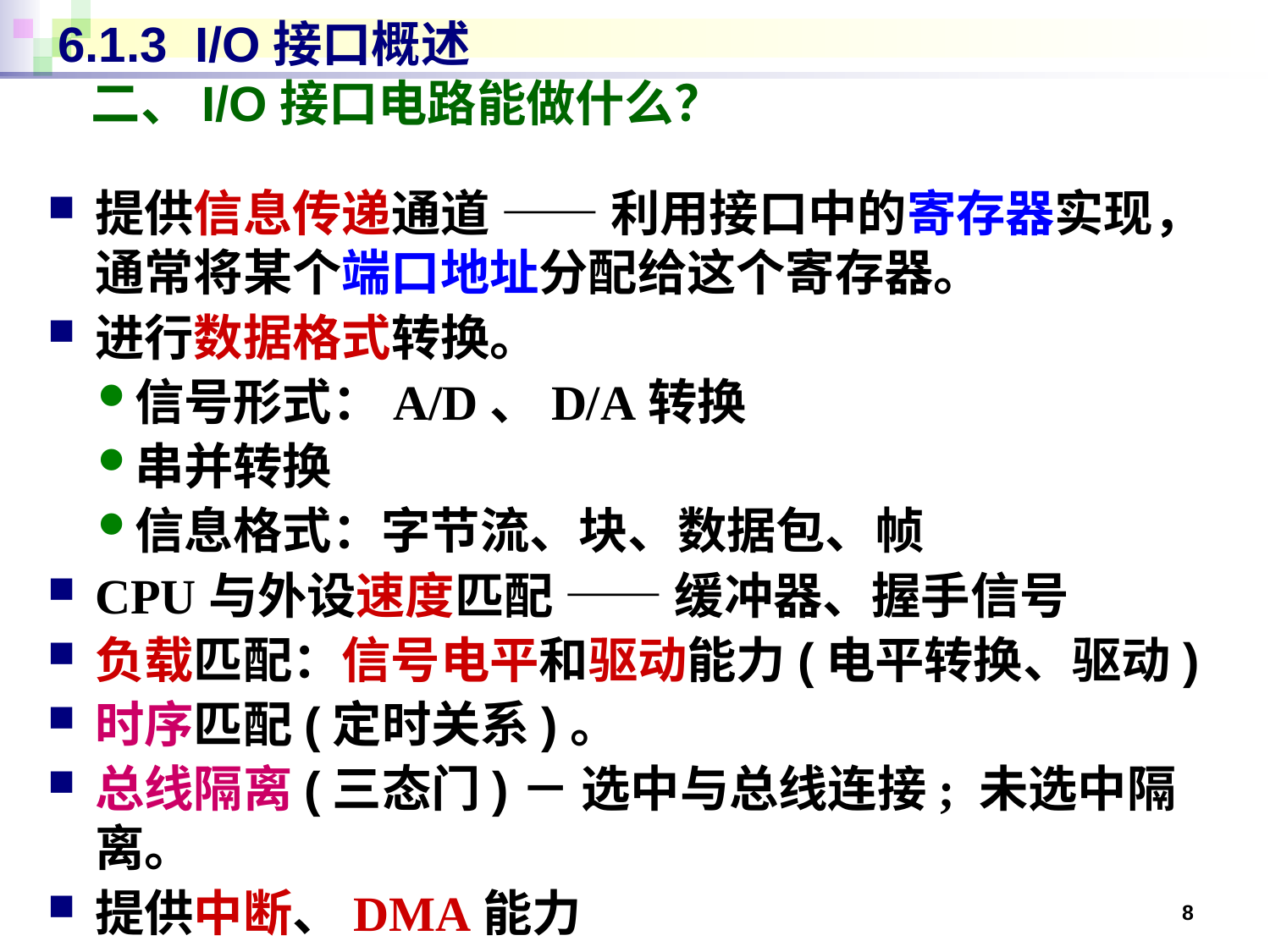

# 6.1.3  I/O接口概述 二、I/O接口电路能做什么？
提供信息传递通道 —— 利用接口中的寄存器实现，通常将某个端口地址分配给这个寄存器。
进行数据格式转换。
信号形式：A/D、D/A转换
串并转换
信息格式：字节流、块、数据包、帧
CPU与外设速度匹配 —— 缓冲器、握手信号
负载匹配：信号电平和驱动能力(电平转换、驱动)
时序匹配(定时关系)。
总线隔离(三态门)－ 选中与总线连接; 未选中隔离。
提供中断、DMA能力
8